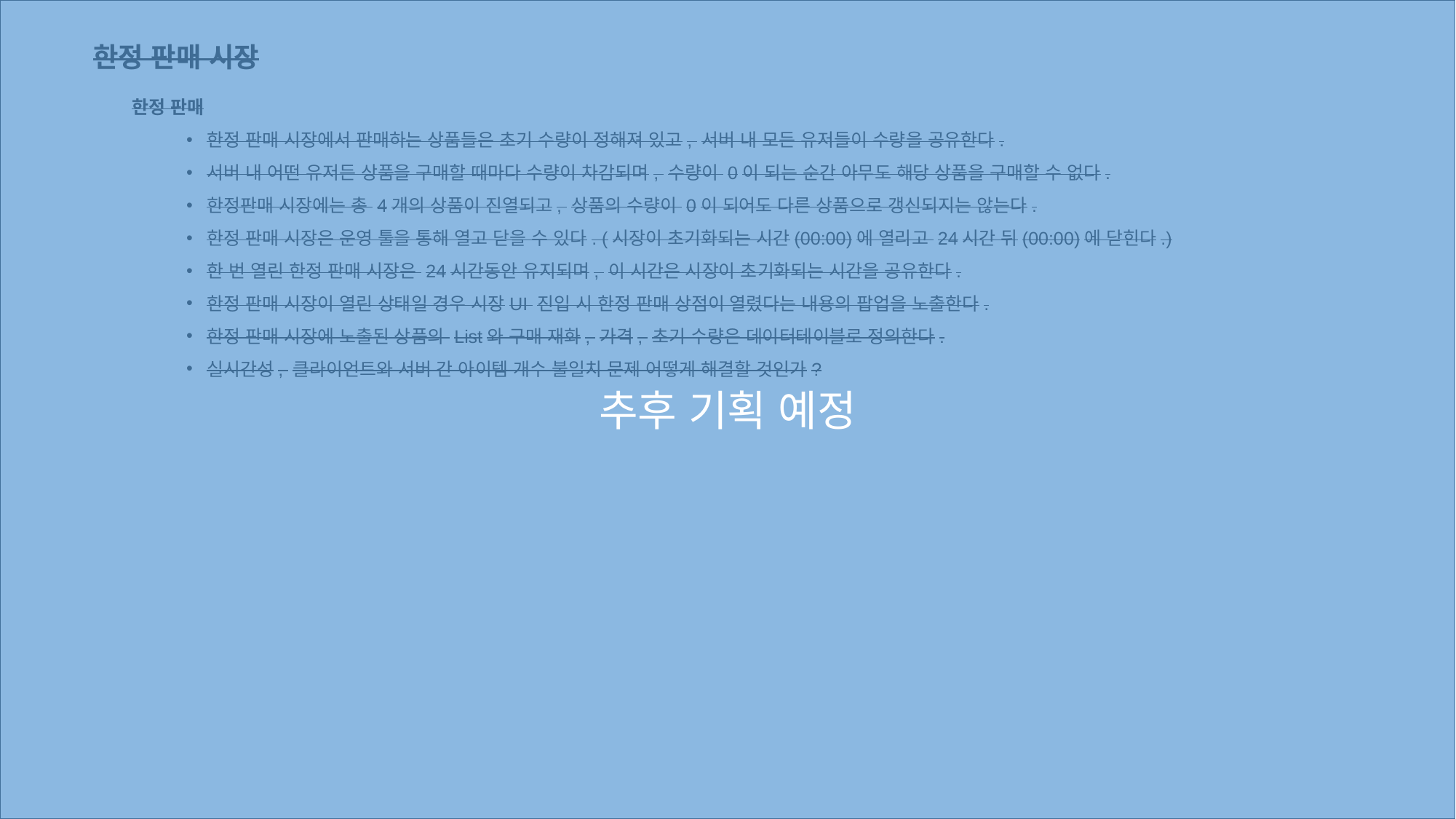

추후 기획 예정
한정 판매 시장
한정 판매
한정 판매 시장에서 판매하는 상품들은 초기 수량이 정해져 있고, 서버 내 모든 유저들이 수량을 공유한다.
서버 내 어떤 유저든 상품을 구매할 때마다 수량이 차감되며, 수량이 0이 되는 순간 아무도 해당 상품을 구매할 수 없다.
한정판매 시장에는 총 4개의 상품이 진열되고, 상품의 수량이 0이 되어도 다른 상품으로 갱신되지는 않는다.
한정 판매 시장은 운영 툴을 통해 열고 닫을 수 있다. (시장이 초기화되는 시간(00:00)에 열리고 24시간 뒤(00:00)에 닫힌다.)
한 번 열린 한정 판매 시장은 24시간동안 유지되며, 이 시간은 시장이 초기화되는 시간을 공유한다.
한정 판매 시장이 열린 상태일 경우 시장UI 진입 시 한정 판매 상점이 열렸다는 내용의 팝업을 노출한다.
한정 판매 시장에 노출된 상품의 List와 구매 재화, 가격, 초기 수량은 데이터테이블로 정의한다.
실시간성, 클라이언트와 서버 간 아이템 개수 불일치 문제 어떻게 해결할 것인가?